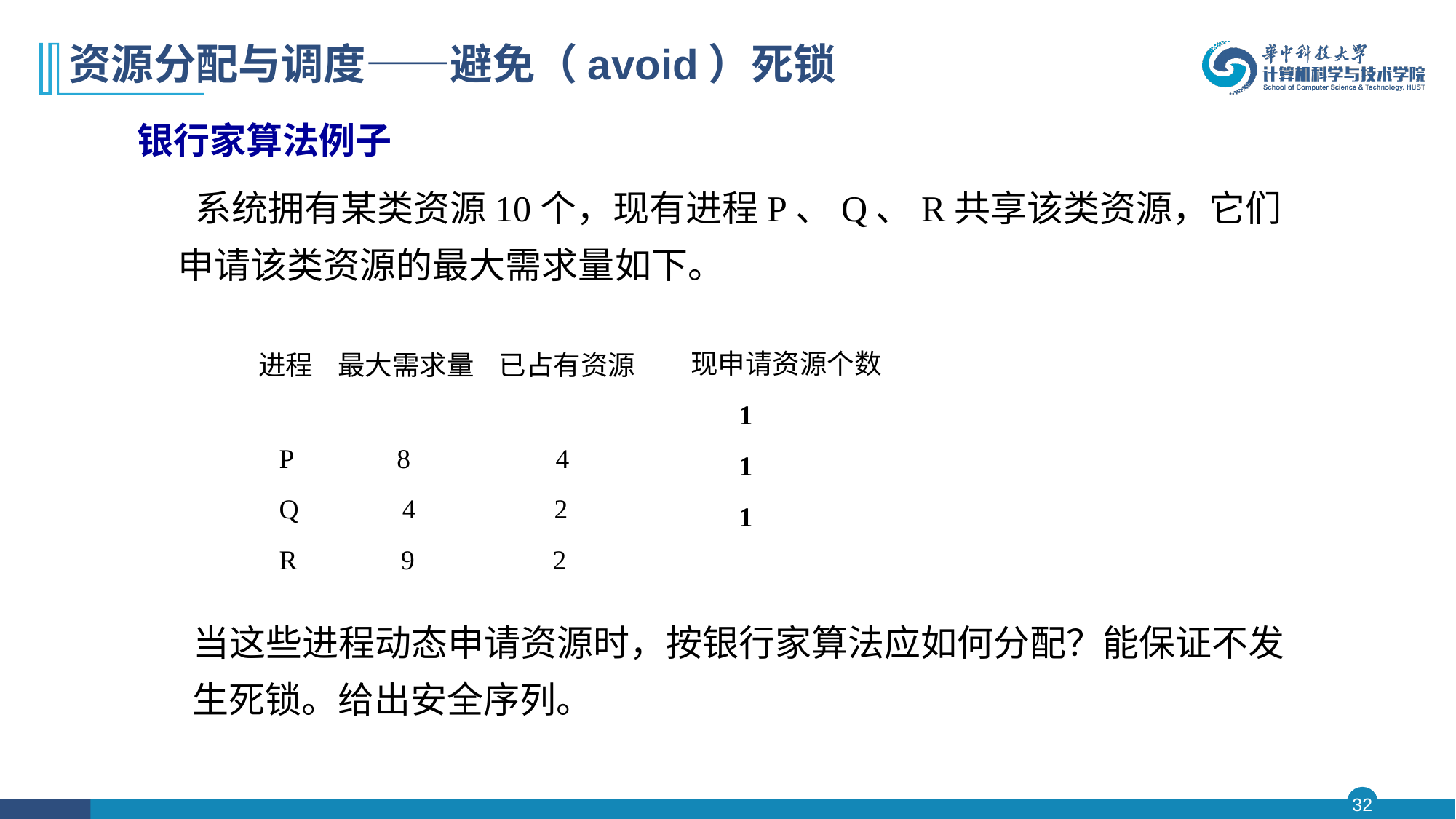

# 资源分配与调度——避免（avoid）死锁
银行家算法例子
      系统拥有某类资源10个，现有进程P、Q、R共享该类资源，它们申请该类资源的最大需求量如下。
现申请资源个数
       1
       1
       1
进程    最大需求量    已占有资源
   P               8                     4
   Q               4                    2
   R               9                    2
    当这些进程动态申请资源时，按银行家算法应如何分配？能保证不发生死锁。给出安全序列。